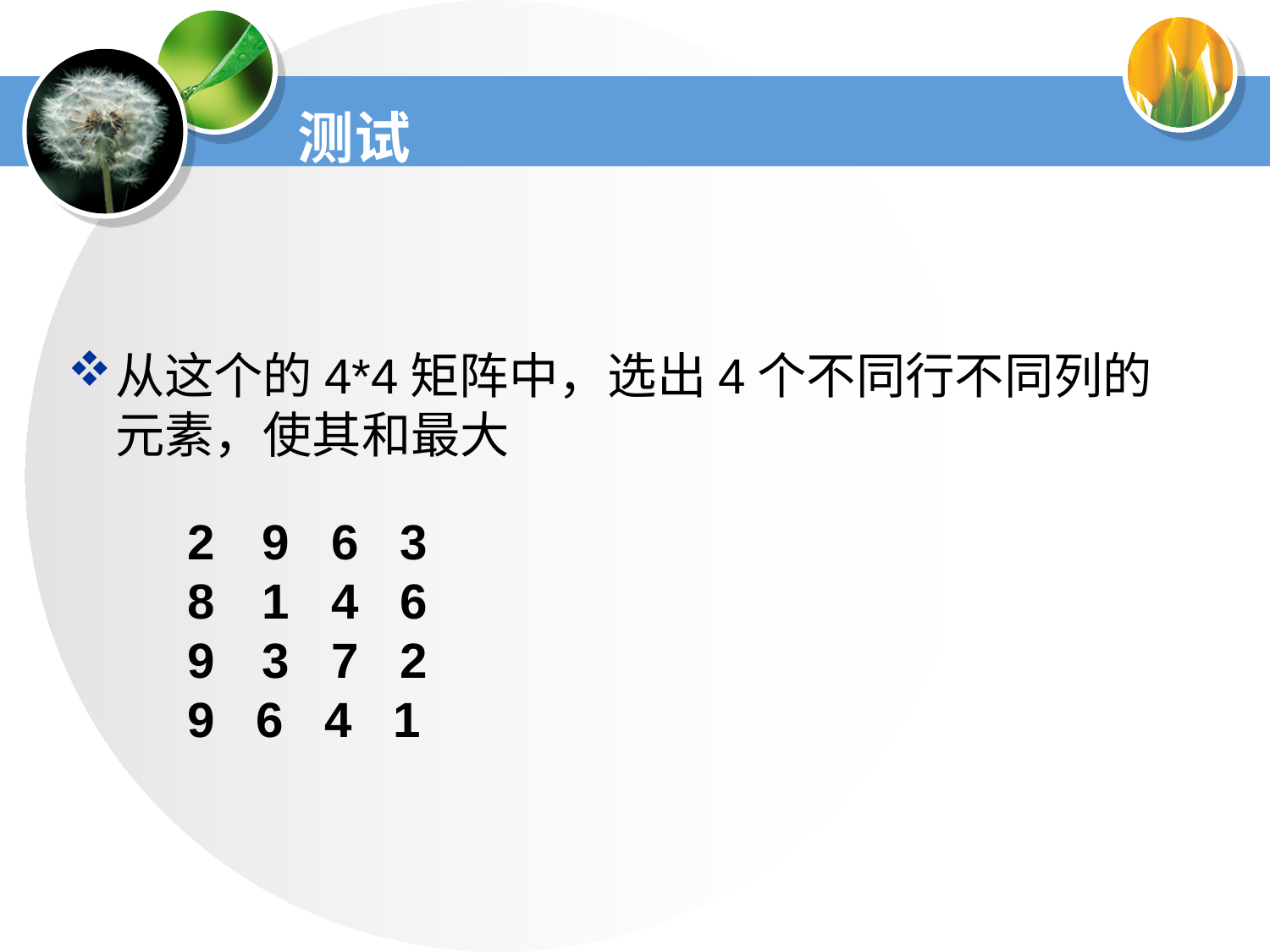

# 测试
从这个的4*4矩阵中，选出4个不同行不同列的元素，使其和最大
  9   6   3
  1   4   6
  3   7   2
9   6   4   1